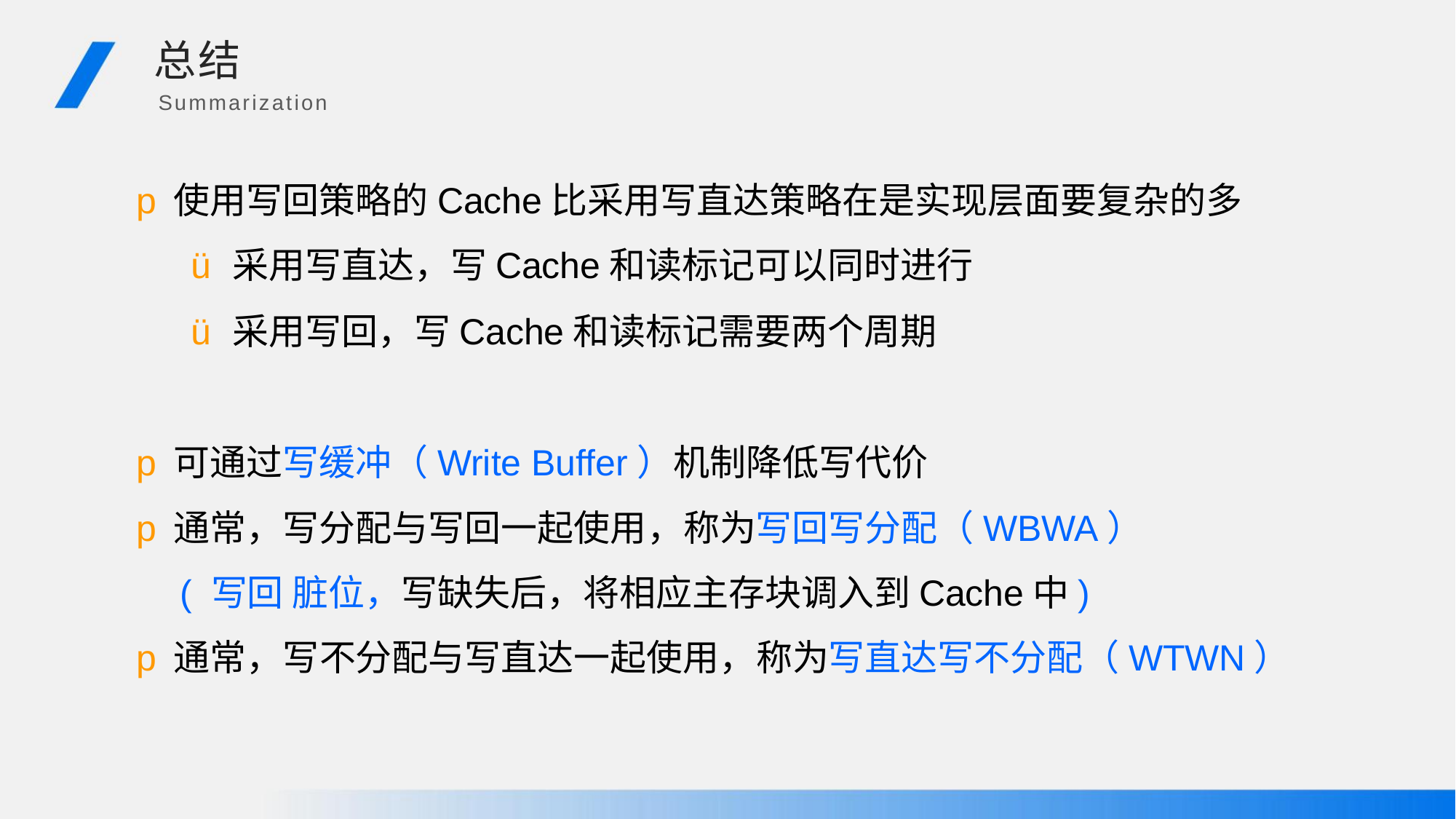

总结
Summarization
p使用写回策略的Cache比采用写直达策略在是实现层面要复杂的多
ü采用写直达，写Cache和读标记可以同时进行
ü采用写回，写Cache和读标记需要两个周期
p可通过写缓冲（Write Buffer）机制降低写代价
p通常，写分配与写回一起使用，称为写回写分配（WBWA）
( 写回 脏位，写缺失后，将相应主存块调入到Cache中)
p通常，写不分配与写直达一起使用，称为写直达写不分配（WTWN）